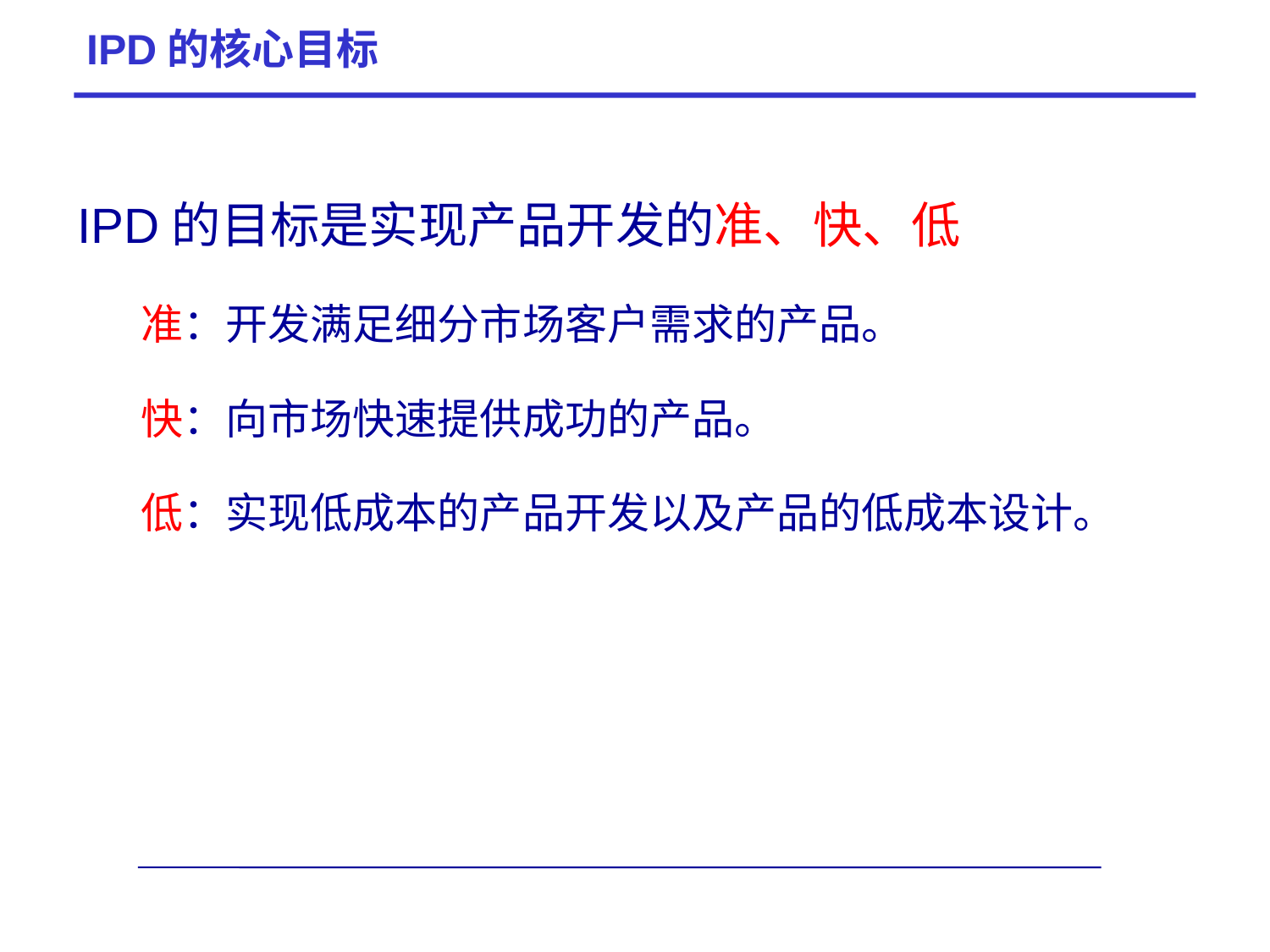

# IPD的核心目标
IPD的目标是实现产品开发的准、快、低
准：开发满足细分市场客户需求的产品。
快：向市场快速提供成功的产品。
低：实现低成本的产品开发以及产品的低成本设计。